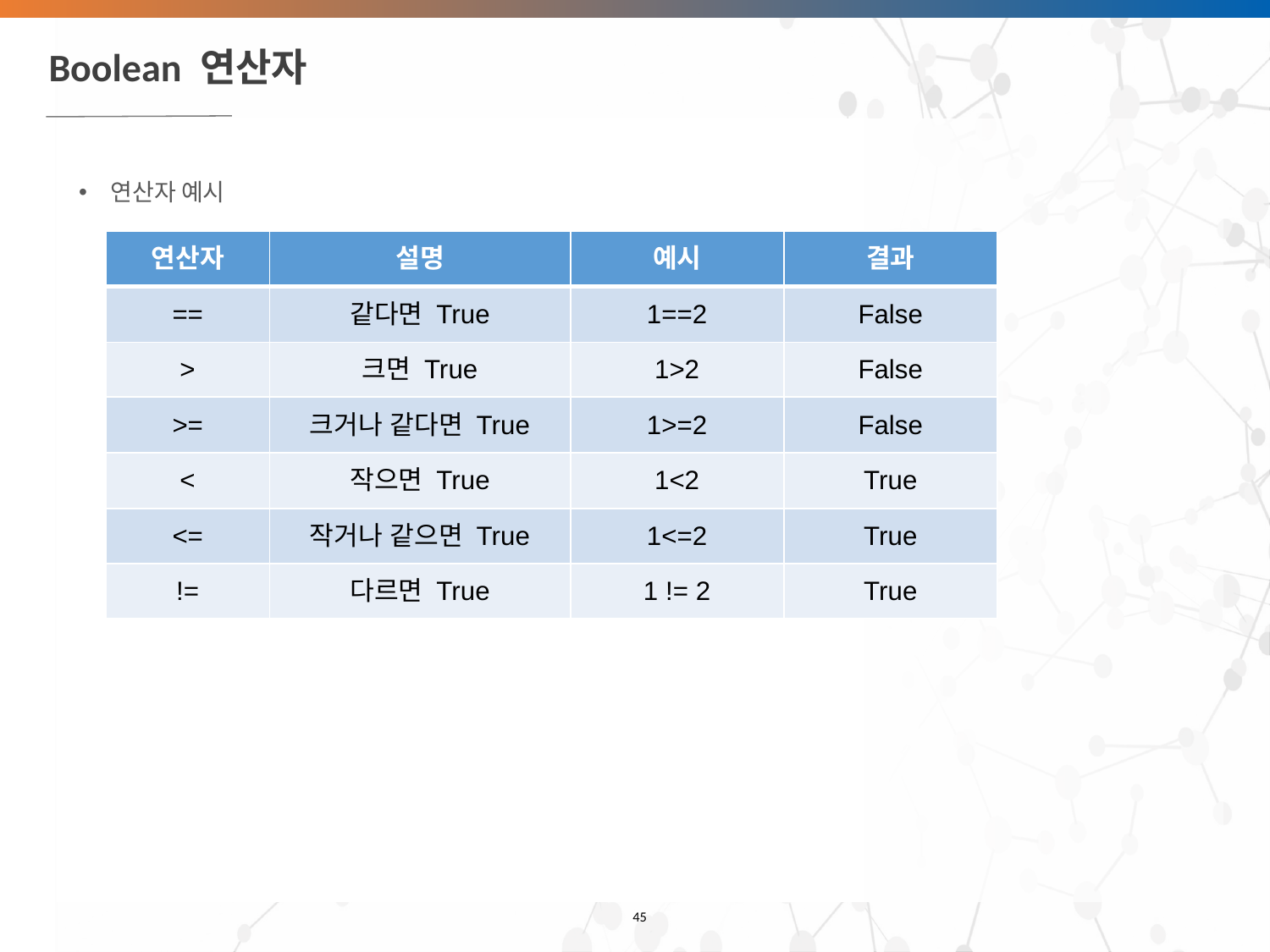

# Boolean 연산자
연산자 예시
| 연산자 | 설명 | 예시 | 결과 |
| --- | --- | --- | --- |
| == | 같다면 True | 1==2 | False |
| > | 크면 True | 1>2 | False |
| >= | 크거나 같다면 True | 1>=2 | False |
| < | 작으면 True | 1<2 | True |
| <= | 작거나 같으면 True | 1<=2 | True |
| != | 다르면 True | 1 != 2 | True |

45